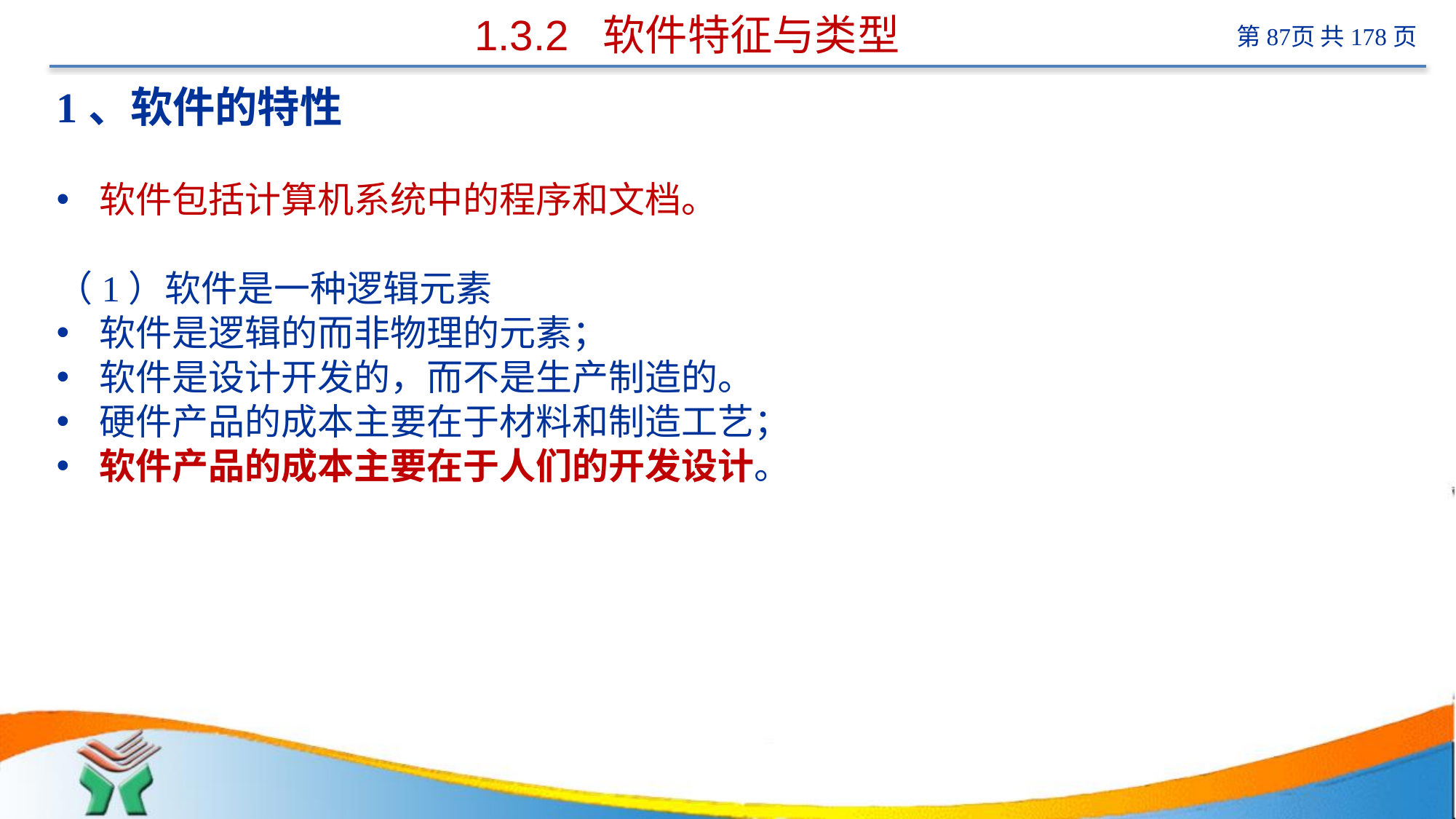

# 1.3.2  软件特征与类型
1、软件的特性

软件包括计算机系统中的程序和文档。

（1）软件是一种逻辑元素
软件是逻辑的而非物理的元素；
软件是设计开发的，而不是生产制造的。
硬件产品的成本主要在于材料和制造工艺；
软件产品的成本主要在于人们的开发设计。